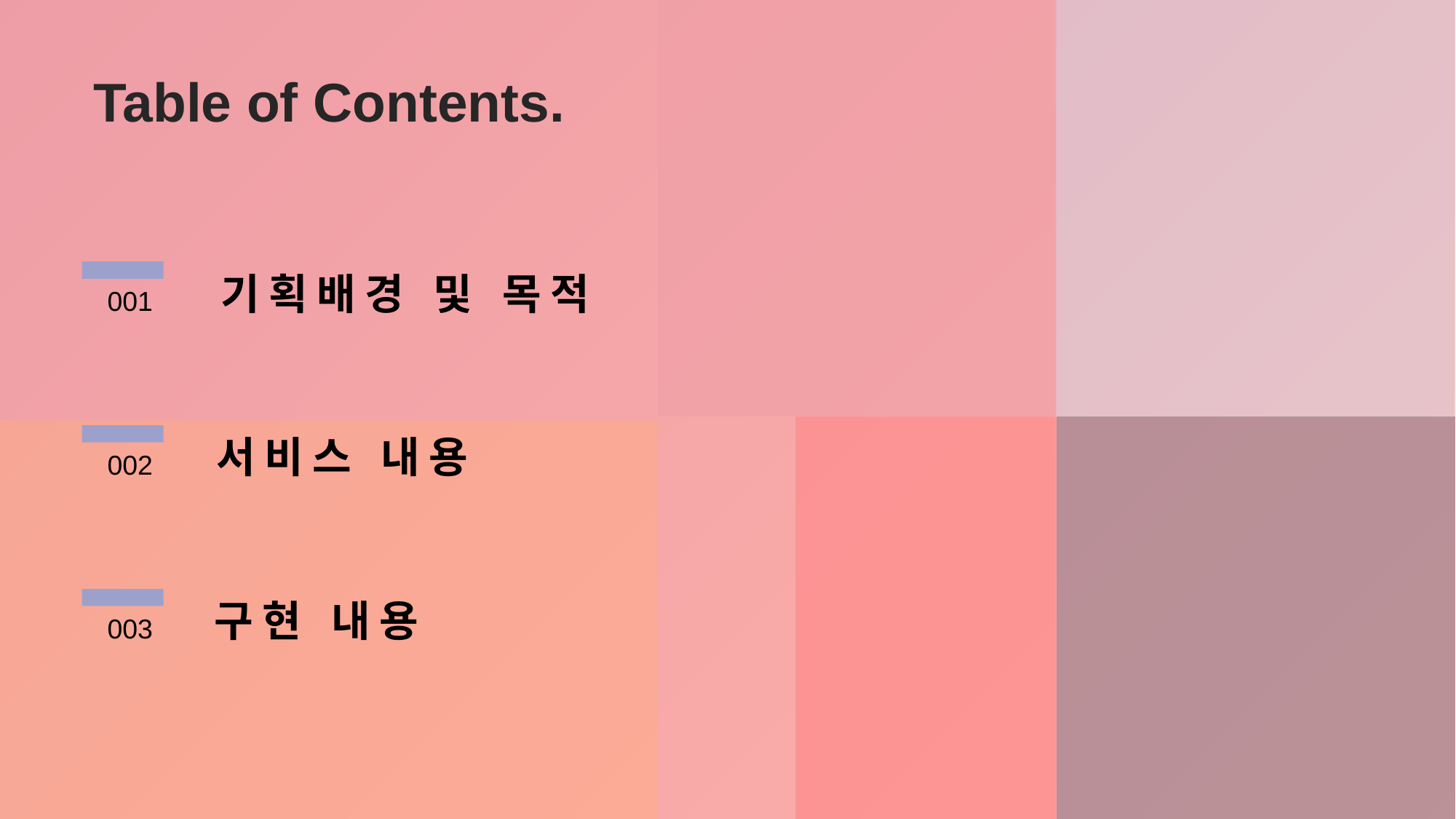

Table of Contents.

기획배경 및 목적
001

서비스 내용
002

구현 내용
003